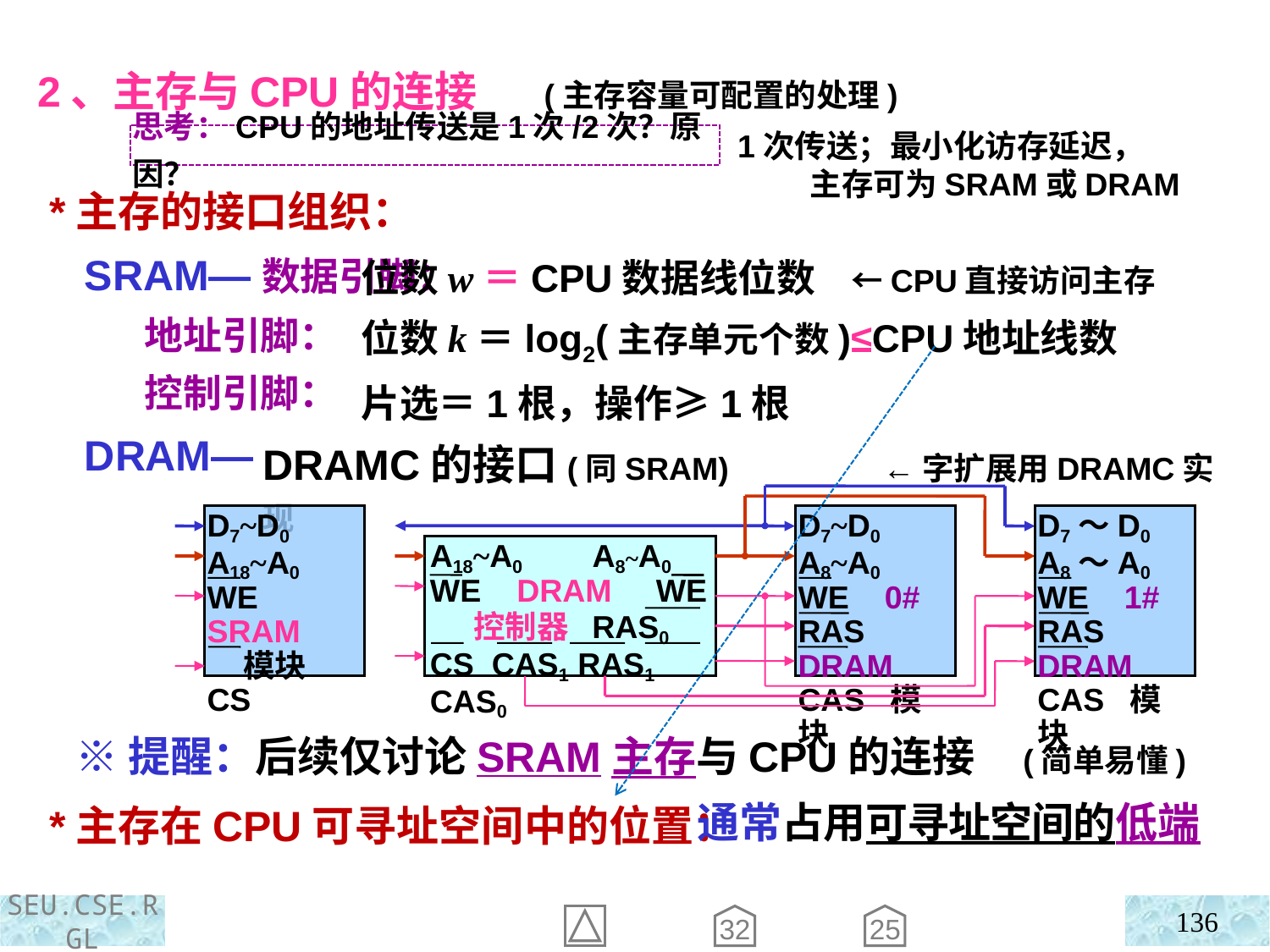

2、主存与CPU的连接      (主存容量可配置的处理)
思考：CPU的地址传送是1次/2次？原因？
1次传送；最小化访存延迟，
         主存可为SRAM或DRAM

 *主存的接口组织：
    SRAM—数据引脚：
           地址引脚：
           控制引脚：
    DRAM—
          位数w＝CPU数据线位数    ←CPU直接访问主存
          位数k＝log2(主存单元个数)≤CPU地址线数
          片选＝1根，操作≥1根
DRAMC的接口(同SRAM)             ←字扩展用DRAMC实现

D7~D0
A8~A0
WE    0#
RAS  DRAM
CAS  模块
D7～D0
A8～A0
WE    1#
RAS  DRAM
CAS  模块

A18~A0        A8~A0
WE    DRAM     WE
     控制器   RAS0
CS  CAS1 RAS1 CAS0

D7~D0
A18~A0
WE  SRAM
    模块
CS

    ※提醒：后续仅讨论SRAM主存与CPU的连接    (简单易懂)
 *主存在CPU可寻址空间中的位置：
通常占用可寻址空间的低端
136
25
32